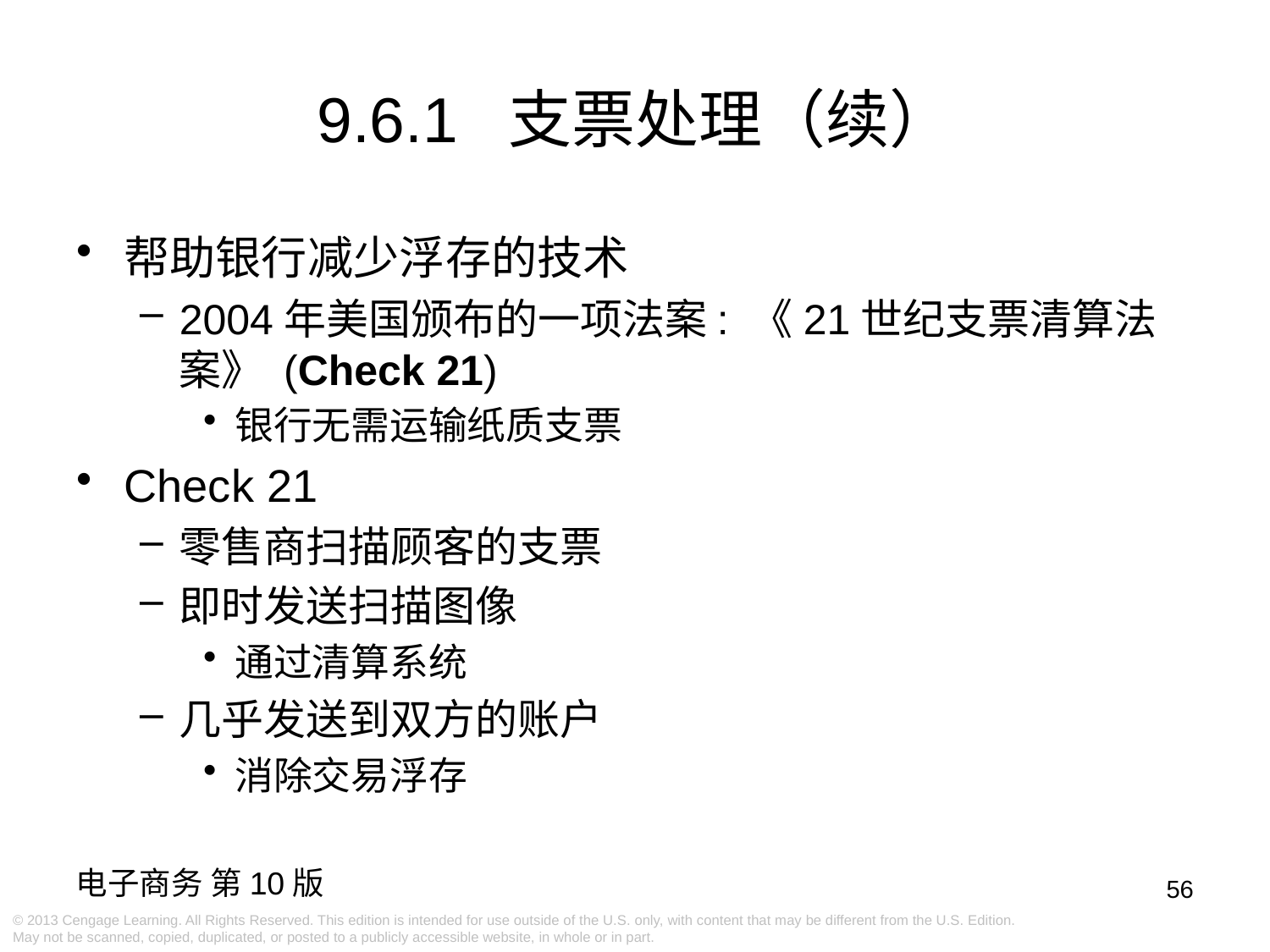

9.6.1  支票处理（续）
帮助银行减少浮存的技术
2004年美国颁布的一项法案: 《21世纪支票清算法案》 (Check 21)
银行无需运输纸质支票
Check 21
零售商扫描顾客的支票
即时发送扫描图像
通过清算系统
几乎发送到双方的账户
消除交易浮存
56